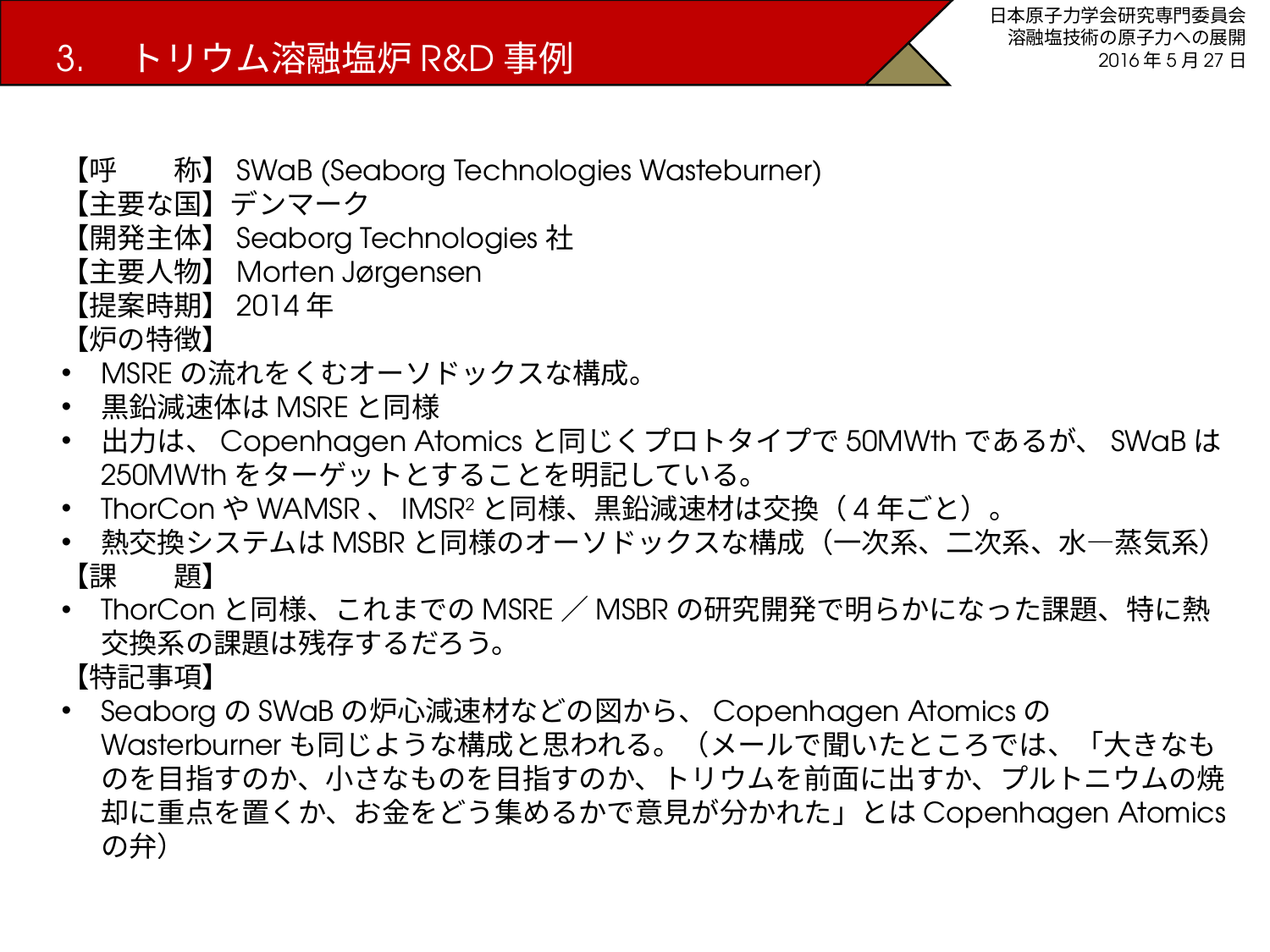

3.　トリウム溶融塩炉R&D事例
日本原子力学会研究専門委員会
溶融塩技術の原子力への展開
2016年5月27日

【呼　　称】SWaB (Seaborg Technologies Wasteburner)
【主要な国】デンマーク
【開発主体】Seaborg Technologies社
【主要人物】Morten Jørgensen
【提案時期】2014年
【炉の特徴】
MSREの流れをくむオーソドックスな構成。
黒鉛減速体はMSREと同様
出力は、Copenhagen Atomicsと同じくプロトタイプで50MWthであるが、SWaBは250MWthをターゲットとすることを明記している。
ThorConやWAMSR、IMSR2と同様、黒鉛減速材は交換（4年ごと）。
熱交換システムはMSBRと同様のオーソドックスな構成（一次系、二次系、水―蒸気系）
【課　　題】
ThorConと同様、これまでのMSRE／MSBRの研究開発で明らかになった課題、特に熱交換系の課題は残存するだろう。
【特記事項】
SeaborgのSWaBの炉心減速材などの図から、Copenhagen AtomicsのWasterburnerも同じような構成と思われる。（メールで聞いたところでは、「大きなものを目指すのか、小さなものを目指すのか、トリウムを前面に出すか、プルトニウムの焼却に重点を置くか、お金をどう集めるかで意見が分かれた」とはCopenhagen Atomicsの弁）